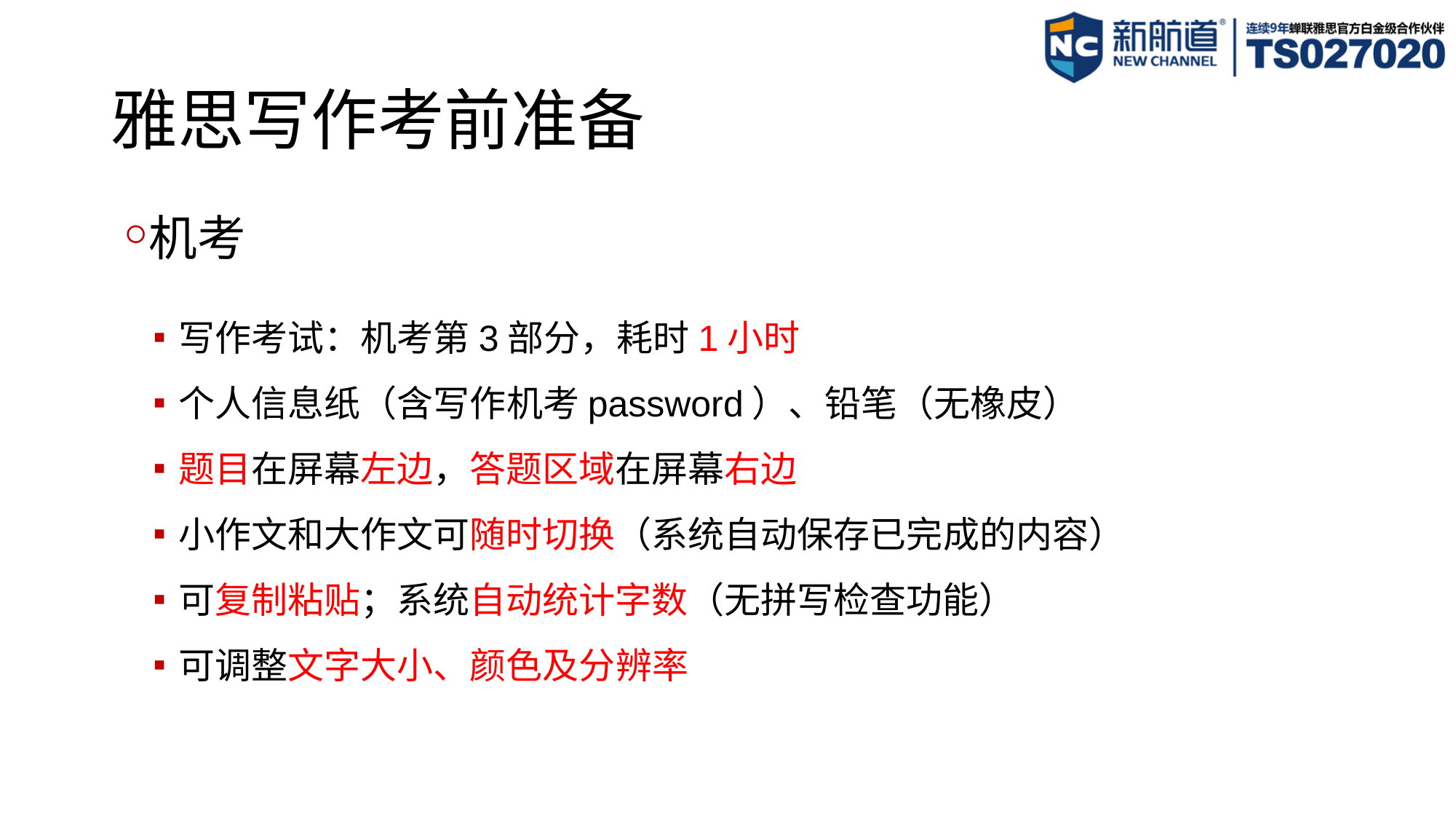

# 雅思写作考前准备
机考
写作考试：机考第3部分，耗时1小时
个人信息纸（含写作机考password）、铅笔（无橡皮）
题目在屏幕左边，答题区域在屏幕右边
小作文和大作文可随时切换（系统自动保存已完成的内容）
可复制粘贴；系统自动统计字数（无拼写检查功能）
可调整文字大小、颜色及分辨率